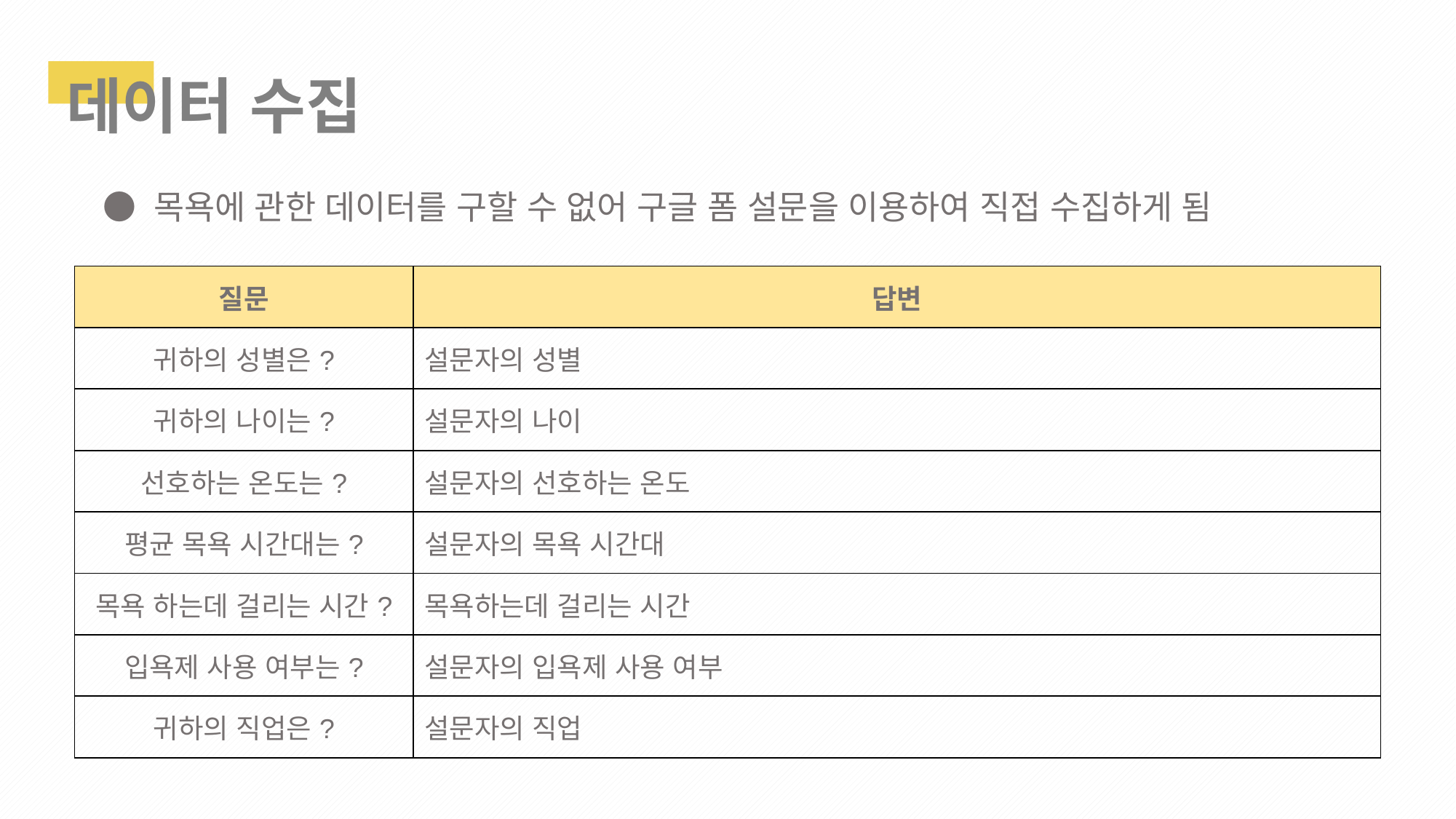

데이터 수집
● 목욕에 관한 데이터를 구할 수 없어 구글 폼 설문을 이용하여 직접 수집하게 됨
| 질문 | 답변 |
| --- | --- |
| 귀하의 성별은? | 설문자의 성별 |
| 귀하의 나이는? | 설문자의 나이 |
| 선호하는 온도는? | 설문자의 선호하는 온도 |
| 평균 목욕 시간대는? | 설문자의 목욕 시간대 |
| 목욕 하는데 걸리는 시간? | 목욕하는데 걸리는 시간 |
| 입욕제 사용 여부는? | 설문자의 입욕제 사용 여부 |
| 귀하의 직업은? | 설문자의 직업 |